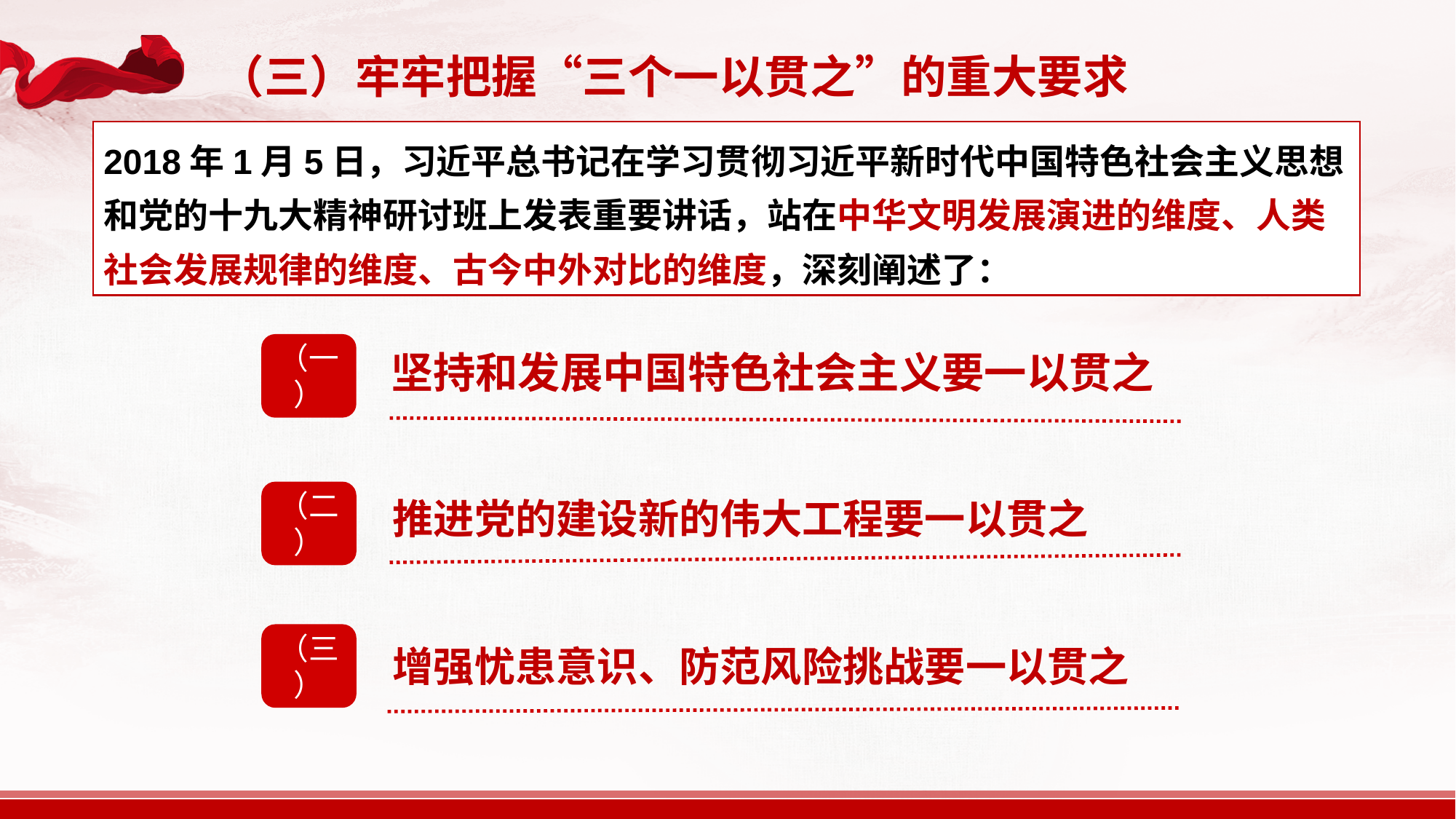

（三）牢牢把握“三个一以贯之”的重大要求
2018年1月5日，习近平总书记在学习贯彻习近平新时代中国特色社会主义思想和党的十九大精神研讨班上发表重要讲话，站在中华文明发展演进的维度、人类社会发展规律的维度、古今中外对比的维度，深刻阐述了：
（一）
坚持和发展中国特色社会主义要一以贯之
（二）
推进党的建设新的伟大工程要一以贯之
（三）
增强忧患意识、防范风险挑战要一以贯之